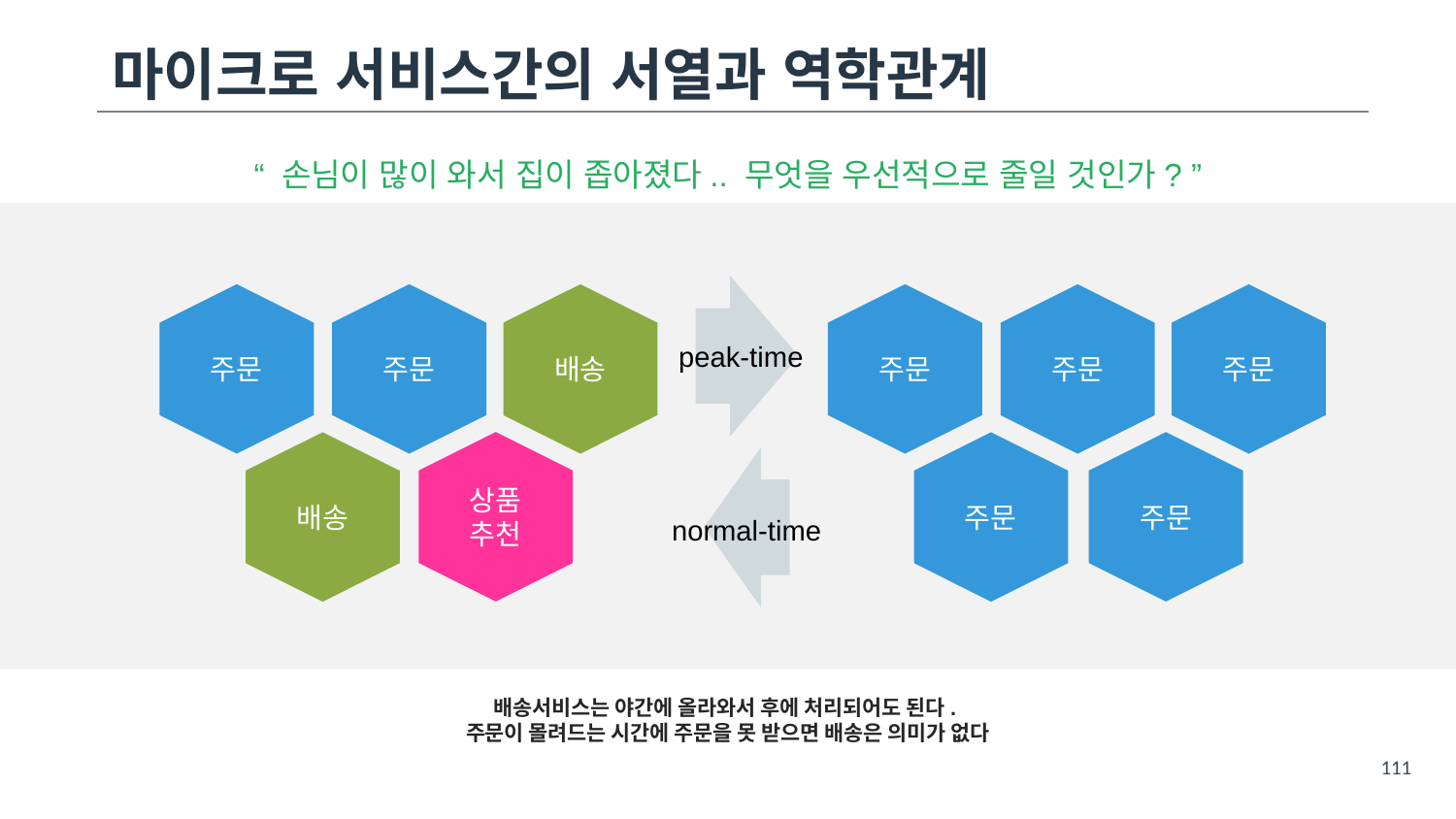

# 마이크로 서비스간의 서열과 역학관계
“ 손님이 많이 와서 집이 좁아졌다.. 무엇을 우선적으로 줄일 것인가? ”

peak-time
주문
주문
주문
주문
배송
주문
주문
주문

상품
추천
주문
주문
배송
normal-time
배송서비스는 야간에 올라와서 후에 처리되어도 된다.
주문이 몰려드는 시간에 주문을 못 받으면 배송은 의미가 없다